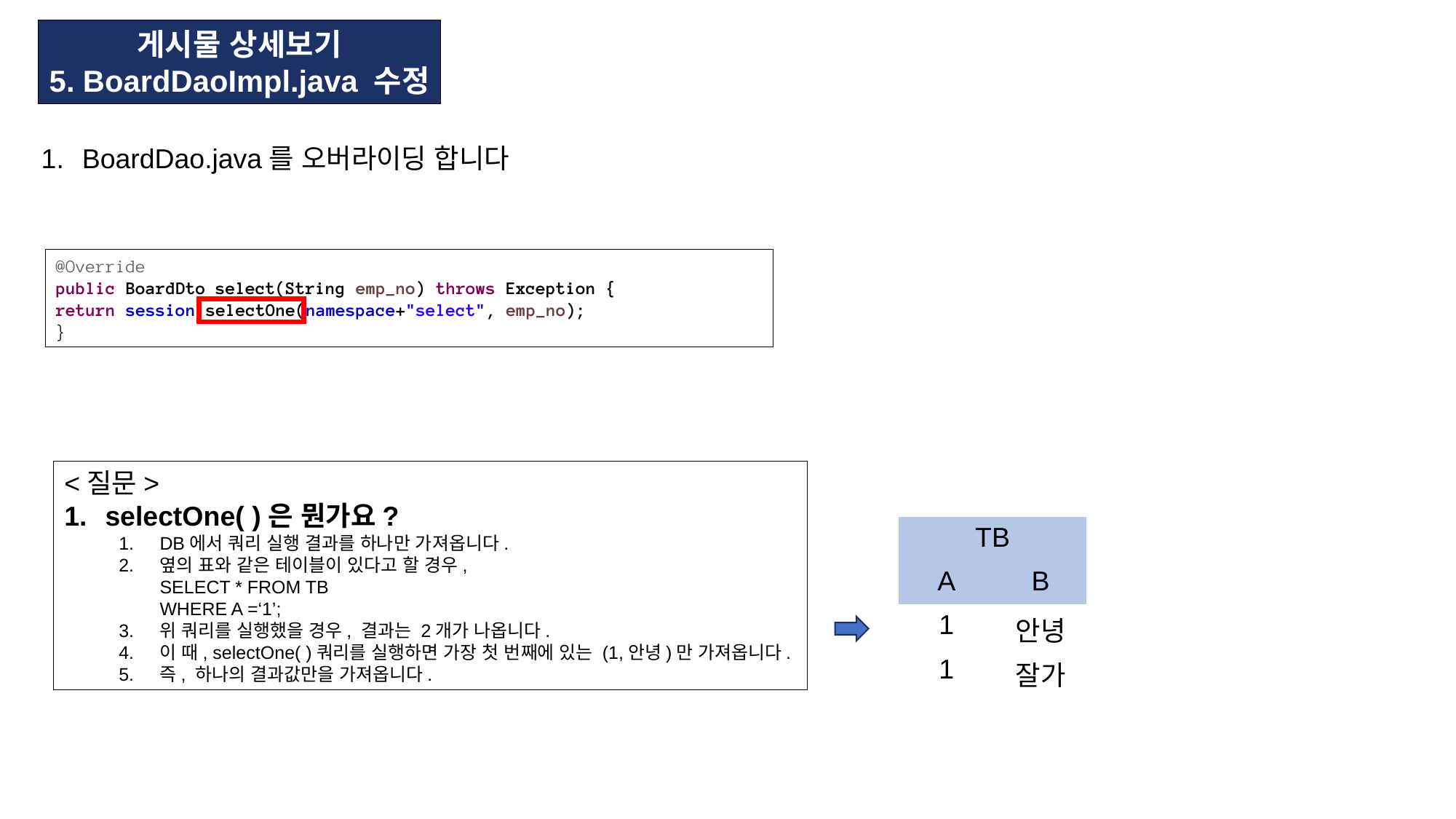

게시물 상세보기
5. BoardDaoImpl.java 수정
BoardDao.java를 오버라이딩 합니다

@Override
public BoardDto select(String emp_no) throws Exception {
return session.selectOne(namespace+"select", emp_no);
}

<질문>
selectOne( )은 뭔가요?
DB에서 쿼리 실행 결과를 하나만 가져옵니다.
옆의 표와 같은 테이블이 있다고 할 경우,
SELECT * FROM TB
WHERE A =‘1’;
위 쿼리를 실행했을 경우, 결과는 2개가 나옵니다.
이 때, selectOne( )쿼리를 실행하면 가장 첫 번째에 있는 (1,안녕)만 가져옵니다.
즉, 하나의 결과값만을 가져옵니다.
| TB | B |
| --- | --- |
| A | B |
| 1 | 안녕 |
| 1 | 잘가 |